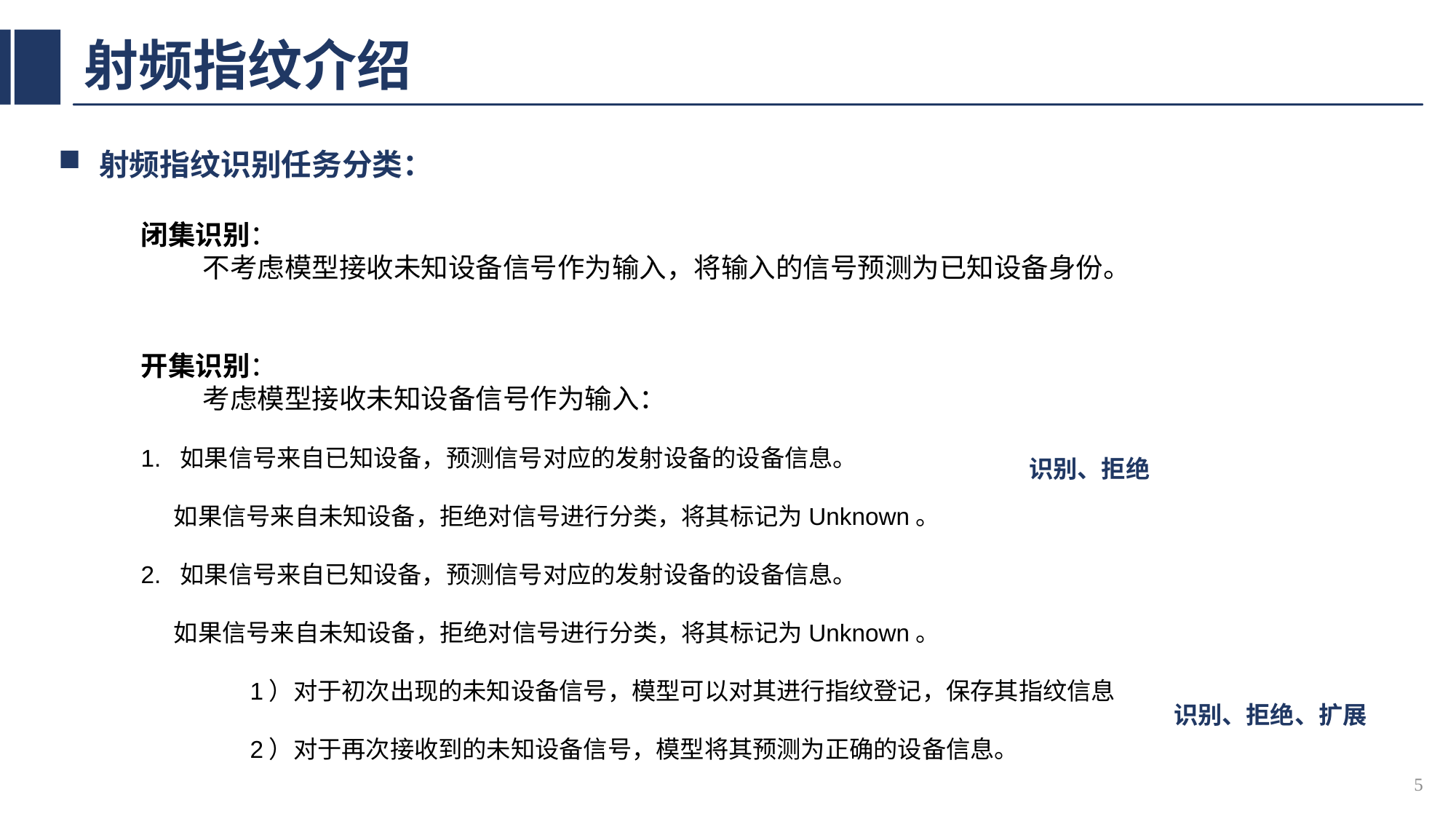

# 射频指纹介绍
射频指纹识别任务分类：
闭集识别：
         不考虑模型接收未知设备信号作为输入，将输入的信号预测为已知设备身份。

开集识别：
         考虑模型接收未知设备信号作为输入：
1.  如果信号来自已知设备，预测信号对应的发射设备的设备信息。
     如果信号来自未知设备，拒绝对信号进行分类，将其标记为Unknown。
2.  如果信号来自已知设备，预测信号对应的发射设备的设备信息。
     如果信号来自未知设备，拒绝对信号进行分类，将其标记为Unknown。
	1）对于初次出现的未知设备信号，模型可以对其进行指纹登记，保存其指纹信息
	2）对于再次接收到的未知设备信号，模型将其预测为正确的设备信息。
识别、拒绝
识别、拒绝、扩展
5